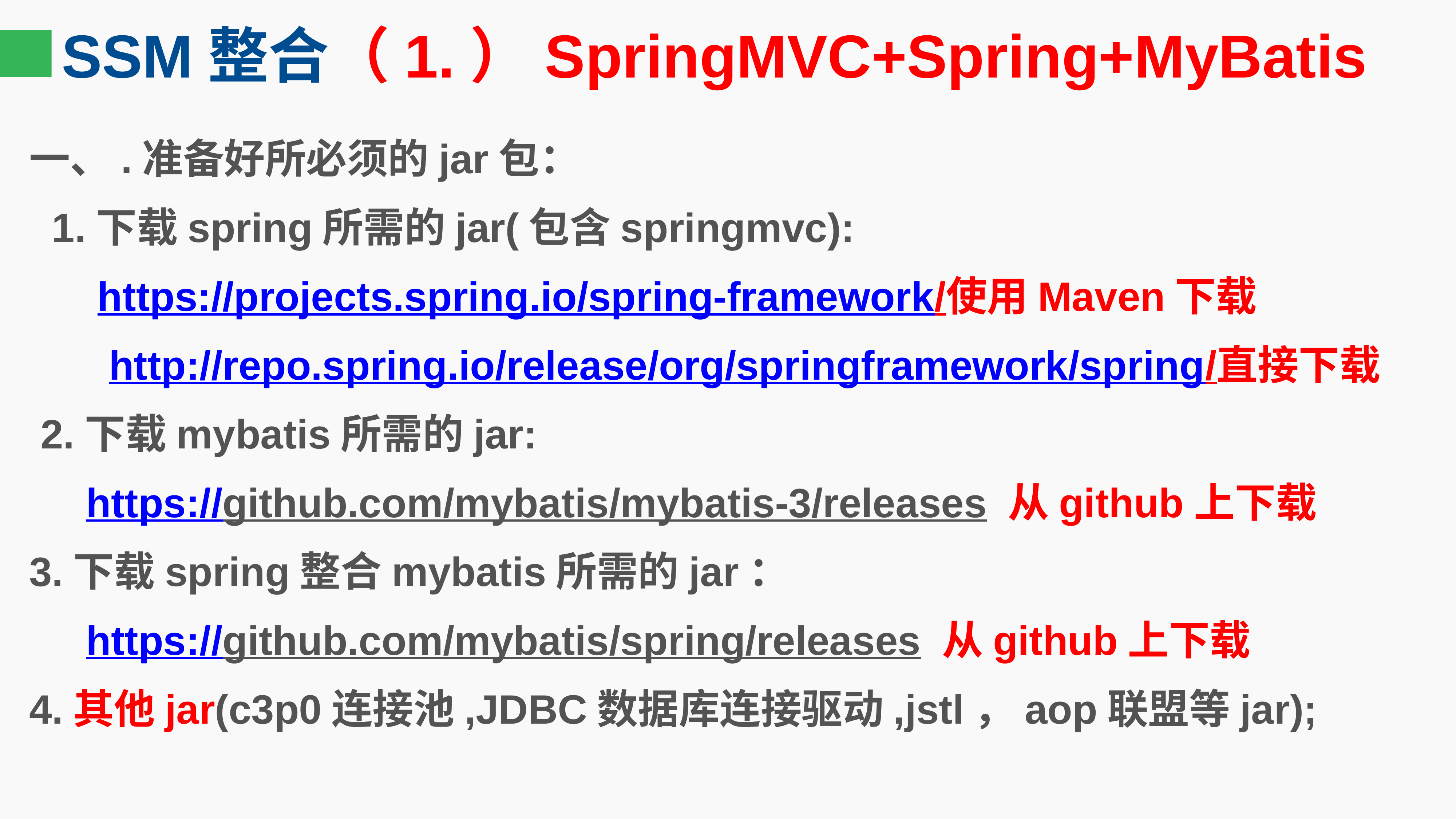

# SSM整合（1.）SpringMVC+Spring+MyBatis
一、.准备好所必须的jar包：
  1.下载spring所需的jar(包含springmvc):
      https://projects.spring.io/spring-framework/使用Maven下载
       http://repo.spring.io/release/org/springframework/spring/直接下载
 2.下载mybatis所需的jar:
     https://github.com/mybatis/mybatis-3/releases 从github上下载
3.下载spring整合mybatis所需的jar：
     https://github.com/mybatis/spring/releases 从github上下载
4.其他jar(c3p0连接池,JDBC数据库连接驱动,jstl，aop联盟等jar);